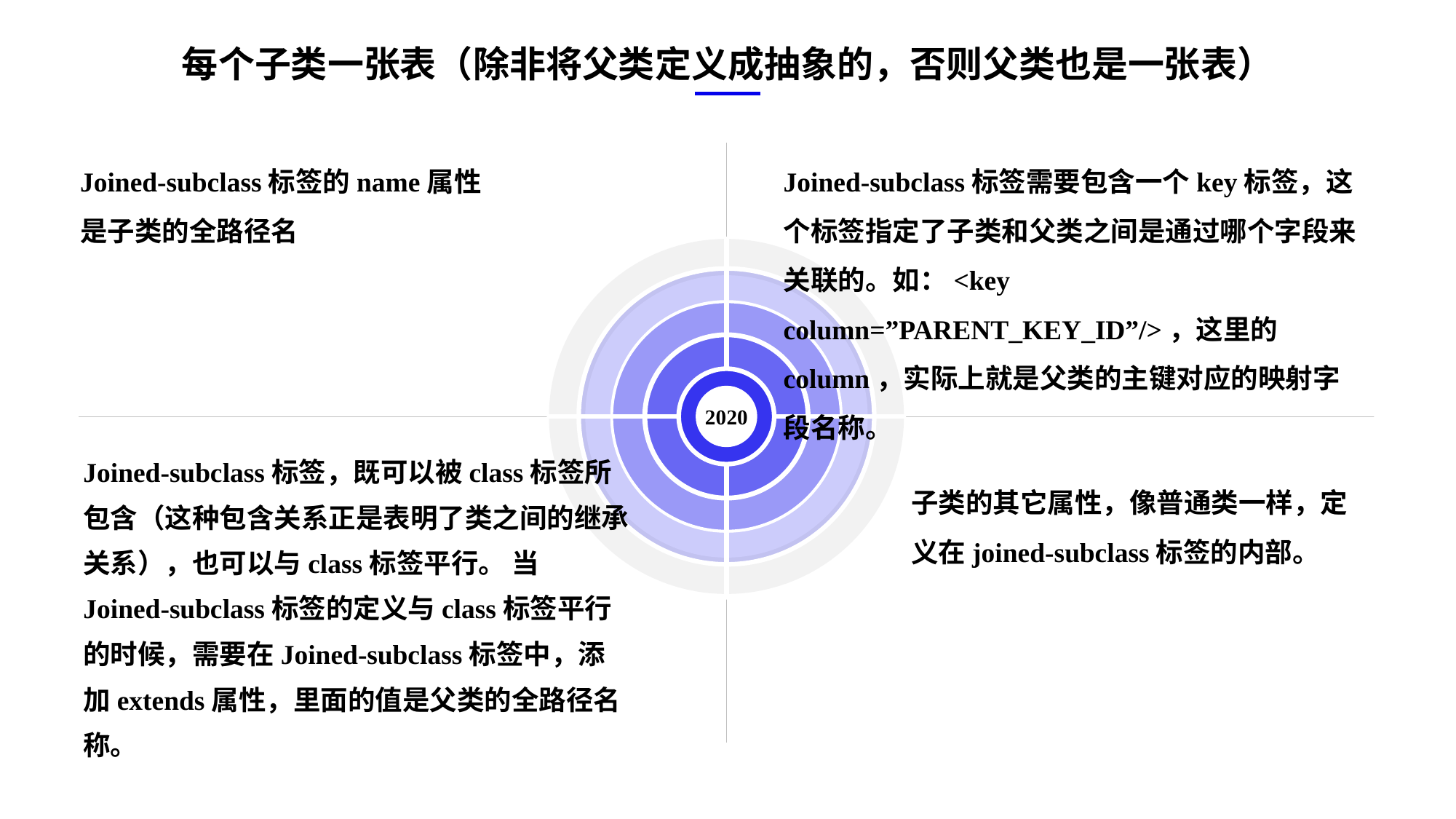

每个子类一张表（除非将父类定义成抽象的，否则父类也是一张表）
Joined-subclass标签的name属性是子类的全路径名
Joined-subclass标签需要包含一个key标签，这个标签指定了子类和父类之间是通过哪个字段来关联的。如：<key column=”PARENT_KEY_ID”/>，这里的column，实际上就是父类的主键对应的映射字段名称。

2020
Joined-subclass标签，既可以被class标签所包含（这种包含关系正是表明了类之间的继承关系），也可以与class标签平行。 当Joined-subclass标签的定义与class标签平行的时候，需要在Joined-subclass标签中，添加extends属性，里面的值是父类的全路径名称。
子类的其它属性，像普通类一样，定义在joined-subclass标签的内部。
e7d195523061f1c0ae0eb3eed39d2bcef4622b2499a05fe6567B54A876BEB457BD1EB8EBE9915191D1FA2E860D28D251AB291D9CBBDD28D4BD16020FD75D8281481517FC21E86E4C931520AFA1087E92E357E3DB373CA326F6F926B1A67F681E99E875FFD293B2C32B3919AE4D43F9436862A7DD54F9346DF3662D8AB7319030EF75D53FF682DE13